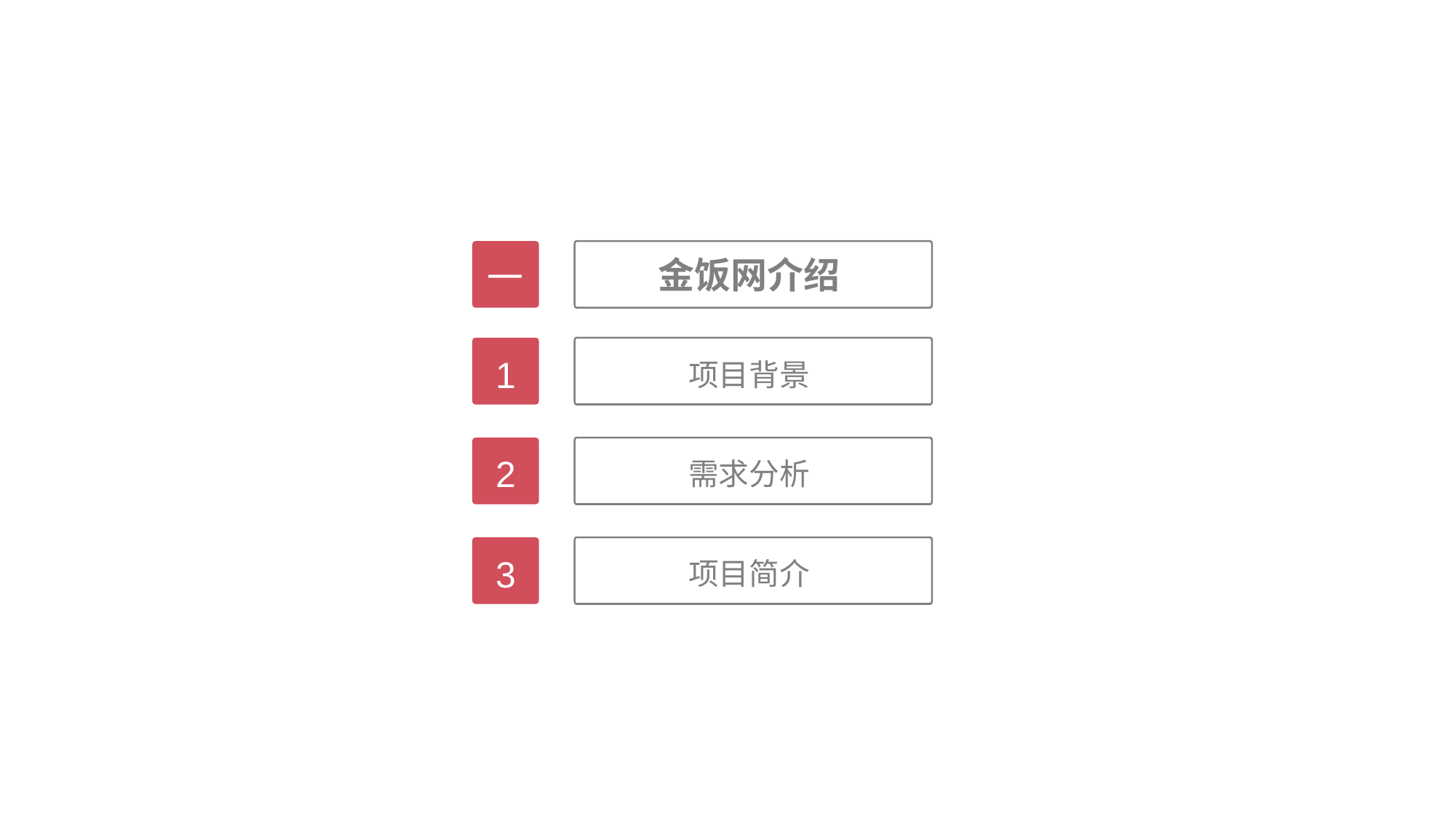

一

金饭网介绍

1

项目背景

2

需求分析

3

项目简介